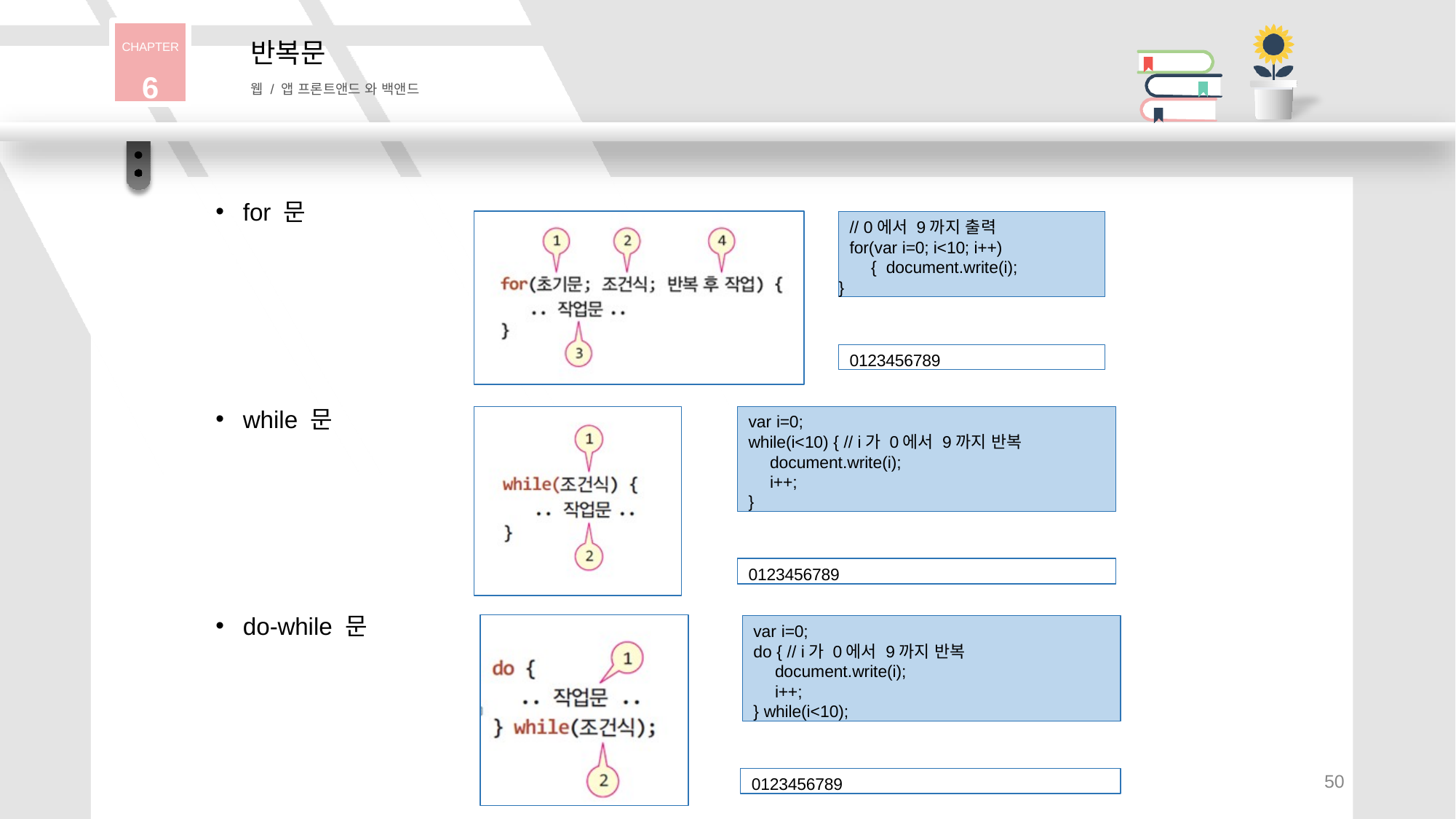

CHAPTER

6

반복문
웹 / 앱 프론트앤드 와 백앤드

for 문

// 0에서 9까지 출력
for(var i=0; i<10; i++) {  document.write(i);
}

0123456789
while 문
var i=0;
while(i<10) { // i가 0에서 9까지 반복
document.write(i);  i++;
}

0123456789
do-while 문

var i=0;
do { // i가 0에서 9까지 반복
document.write(i);  i++;
} while(i<10);
50
0123456789